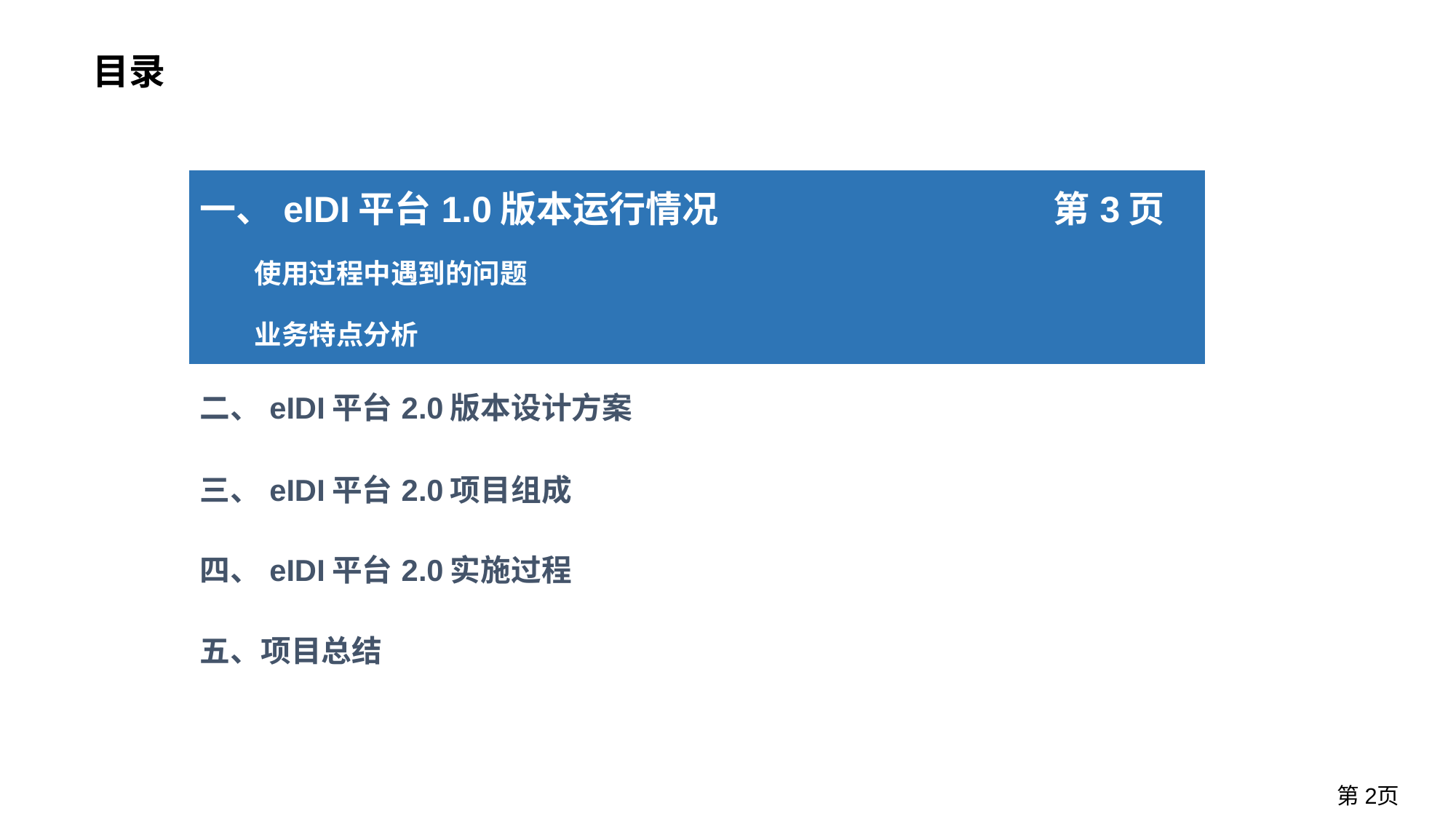

# 目录
| 一、eIDI平台1.0版本运行情况 | 第3页 |
| --- | --- |
| 使用过程中遇到的问题 |  |
| 业务特点分析 |  |
| 二、eIDI平台2.0版本设计方案 |  |
| 三、eIDI平台2.0项目组成 |  |
| 四、eIDI平台2.0实施过程 |  |
| 五、项目总结 |  |